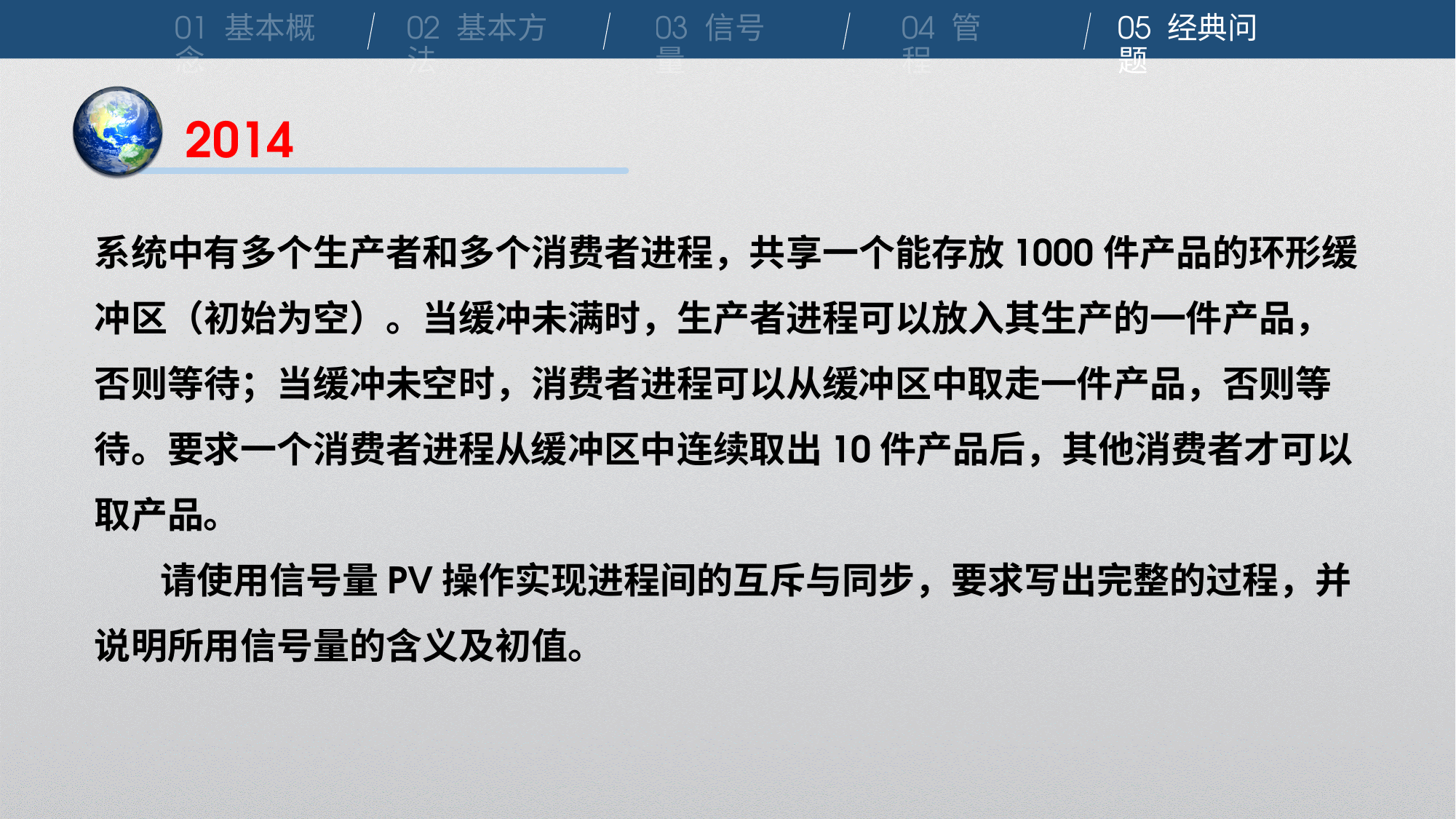

01 基本概念
02 基本方法
03 信号量
04 管程
05 经典问题
2014
系统中有多个生产者和多个消费者进程，共享一个能存放1000件产品的环形缓冲区（初始为空）。当缓冲未满时，生产者进程可以放入其生产的一件产品，否则等待；当缓冲未空时，消费者进程可以从缓冲区中取走一件产品，否则等待。要求一个消费者进程从缓冲区中连续取出10件产品后，其他消费者才可以取产品。
       请使用信号量PV操作实现进程间的互斥与同步，要求写出完整的过程，并说明所用信号量的含义及初值。